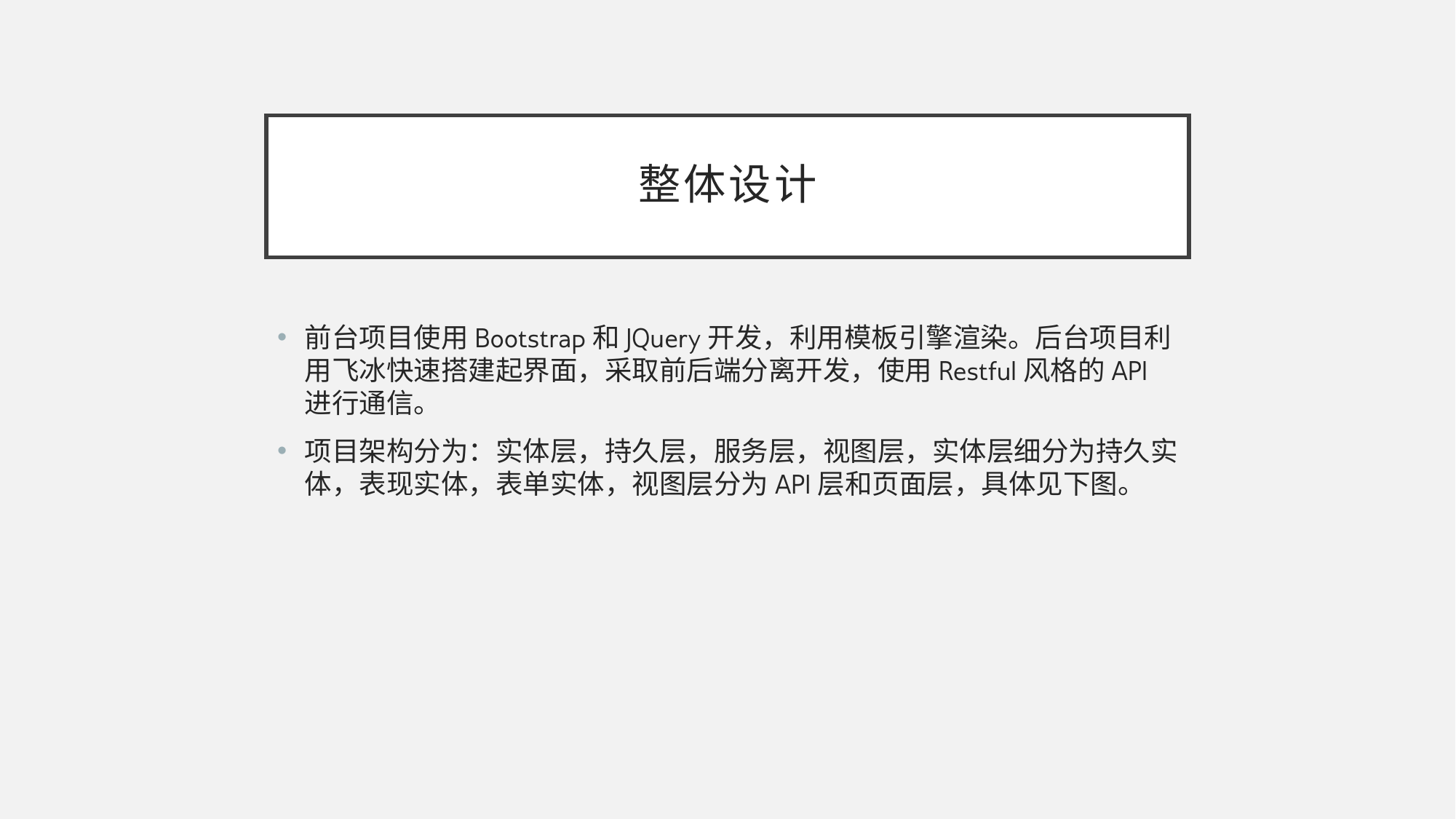

# 整体设计
前台项目使用Bootstrap和JQuery开发，利用模板引擎渲染。后台项目利用飞冰快速搭建起界面，采取前后端分离开发，使用Restful风格的API进行通信。
项目架构分为：实体层，持久层，服务层，视图层，实体层细分为持久实体，表现实体，表单实体，视图层分为API层和页面层，具体见下图。